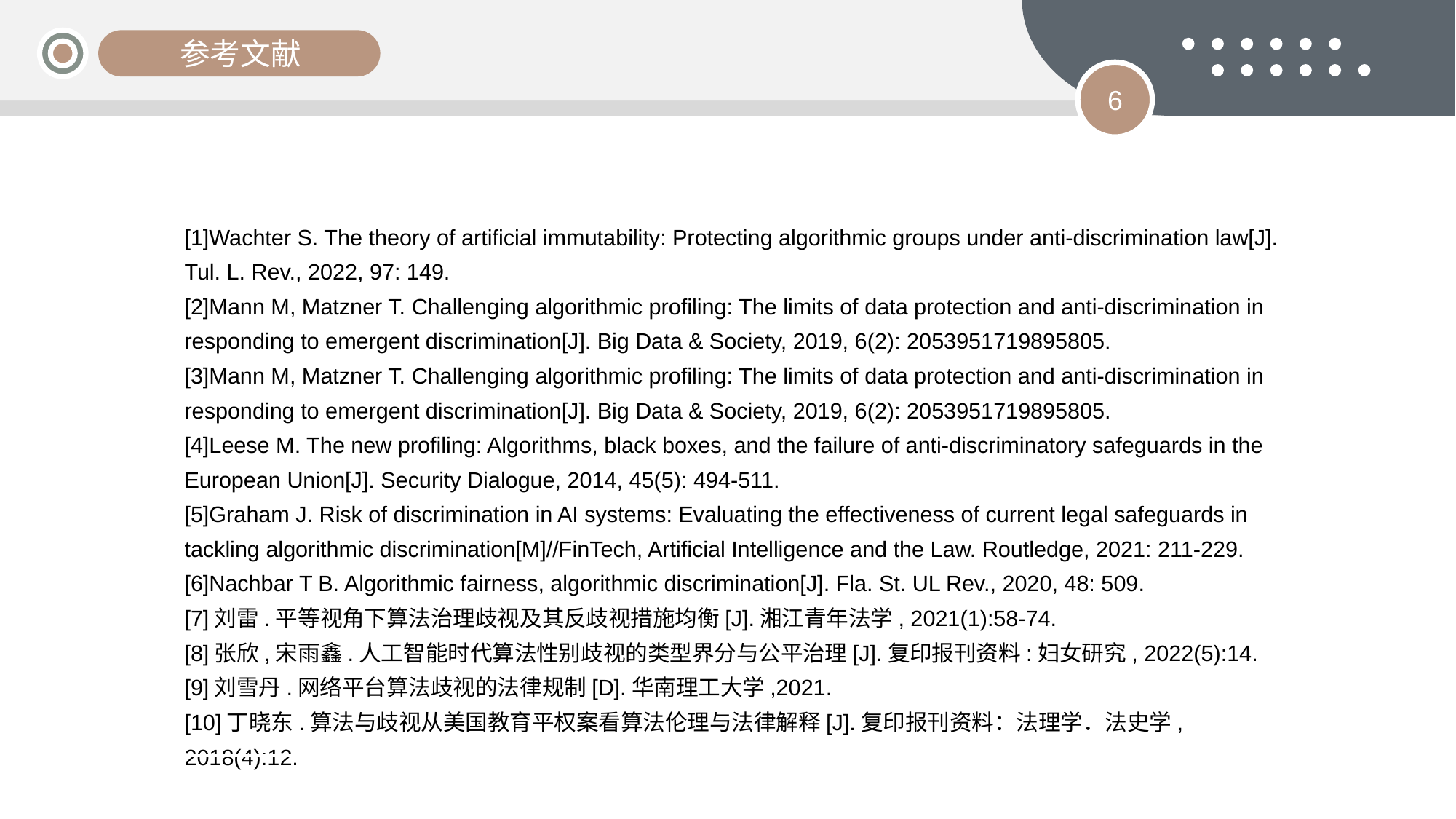

参考文献

6

[1]Wachter S. The theory of artificial immutability: Protecting algorithmic groups under anti-discrimination law[J]. Tul. L. Rev., 2022, 97: 149.
[2]Mann M, Matzner T. Challenging algorithmic profiling: The limits of data protection and anti-discrimination in responding to emergent discrimination[J]. Big Data & Society, 2019, 6(2): 2053951719895805.
[3]Mann M, Matzner T. Challenging algorithmic profiling: The limits of data protection and anti-discrimination in responding to emergent discrimination[J]. Big Data & Society, 2019, 6(2): 2053951719895805.
[4]Leese M. The new profiling: Algorithms, black boxes, and the failure of anti-discriminatory safeguards in the European Union[J]. Security Dialogue, 2014, 45(5): 494-511.
[5]Graham J. Risk of discrimination in AI systems: Evaluating the effectiveness of current legal safeguards in tackling algorithmic discrimination[M]//FinTech, Artificial Intelligence and the Law. Routledge, 2021: 211-229.
[6]Nachbar T B. Algorithmic fairness, algorithmic discrimination[J]. Fla. St. UL Rev., 2020, 48: 509.
[7]刘雷.平等视角下算法治理歧视及其反歧视措施均衡[J].湘江青年法学, 2021(1):58-74.
[8]张欣,宋雨鑫.人工智能时代算法性别歧视的类型界分与公平治理[J].复印报刊资料:妇女研究, 2022(5):14.
[9]刘雪丹.网络平台算法歧视的法律规制[D].华南理工大学,2021.
[10]丁晓东.算法与歧视从美国教育平权案看算法伦理与法律解释[J].复印报刊资料：法理学．法史学, 2018(4):12.